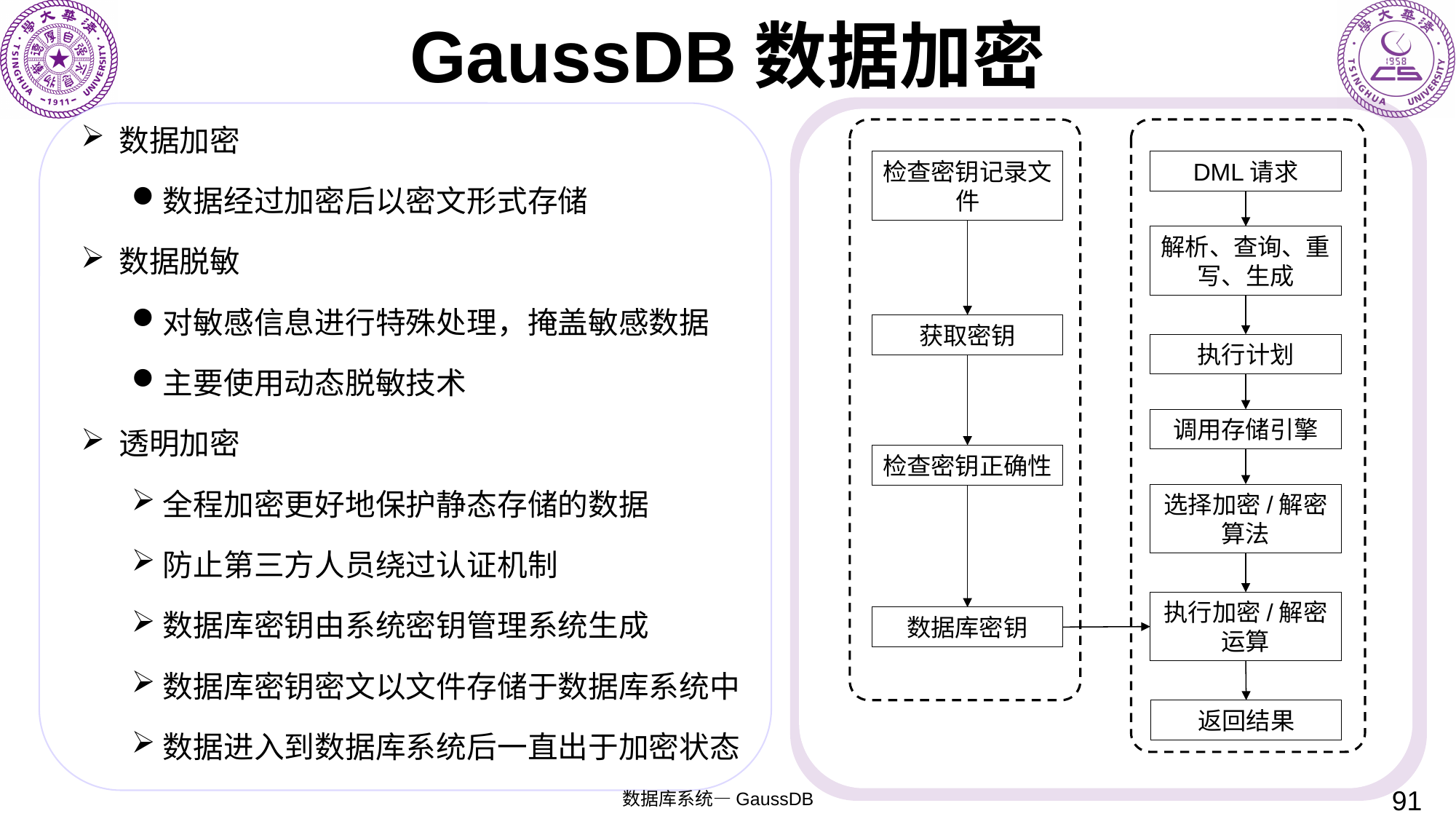

# GaussDB数据加密

数据加密
数据经过加密后以密文形式存储
数据脱敏
对敏感信息进行特殊处理，掩盖敏感数据
主要使用动态脱敏技术
透明加密
全程加密更好地保护静态存储的数据
防止第三方人员绕过认证机制
数据库密钥由系统密钥管理系统生成
数据库密钥密文以文件存储于数据库系统中
数据进入到数据库系统后一直出于加密状态

检查密钥记录文件
DML请求
解析、查询、重写、生成
获取密钥
执行计划
调用存储引擎
检查密钥正确性
选择加密/解密算法
执行加密/解密运算
数据库密钥
返回结果
91
数据库系统—GaussDB